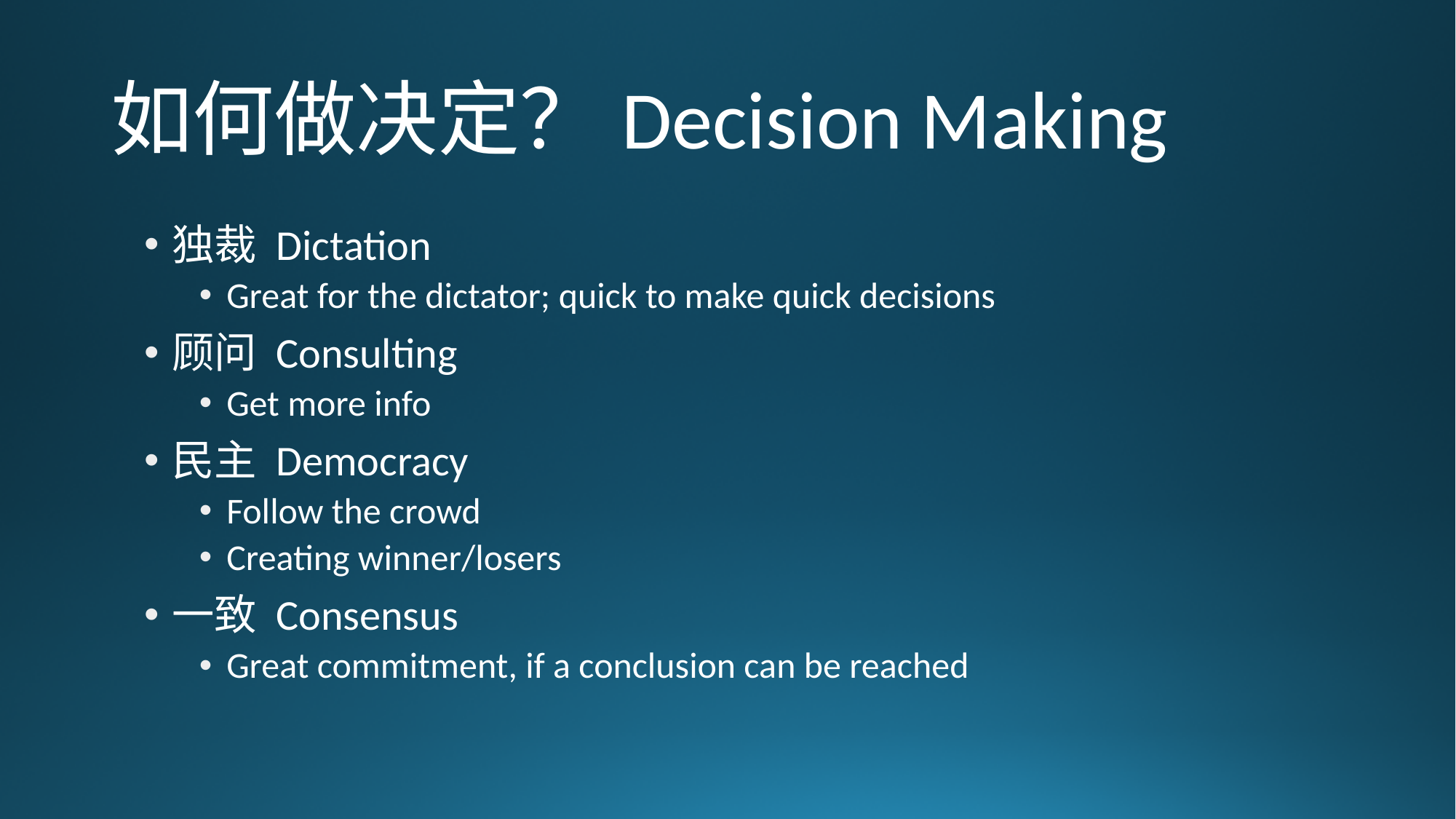

# 如何做决定？Decision Making
独裁 Dictation
Great for the dictator; quick to make quick decisions
顾问 Consulting
Get more info
民主 Democracy
Follow the crowd
Creating winner/losers
一致 Consensus
Great commitment, if a conclusion can be reached